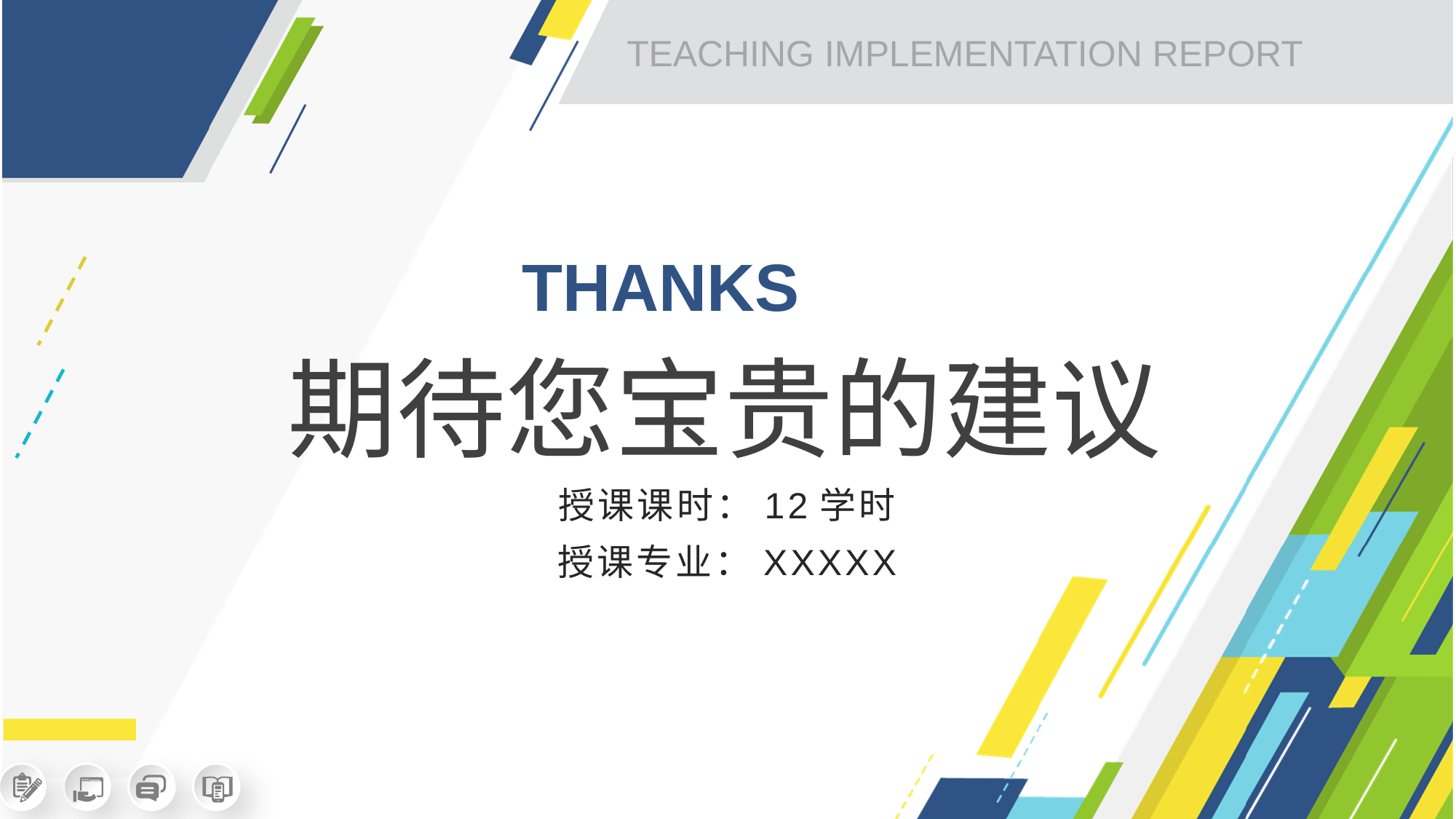

TEACHING IMPLEMENTATION REPORT
THANKS
期待您宝贵的建议
授课课时：12学时
授课专业：XXXXX